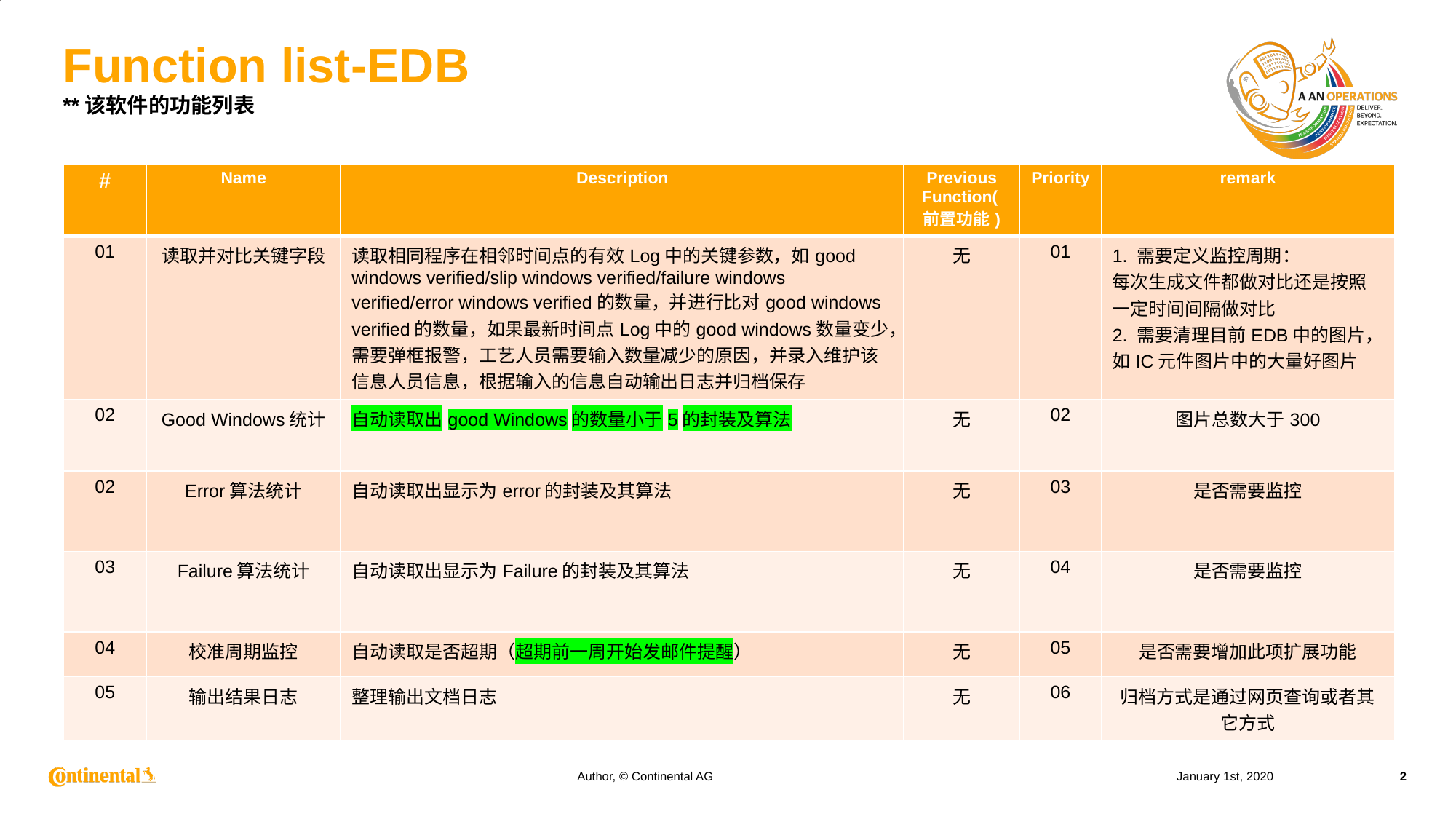

# Function list-EDB **该软件的功能列表
| # | Name | Description | Previous Function(前置功能) | Priority | remark |
| --- | --- | --- | --- | --- | --- |
| 01 | 读取并对比关键字段 | 读取相同程序在相邻时间点的有效Log中的关键参数，如good windows verified/slip windows verified/failure windows verified/error windows verified的数量，并进行比对good windows verified的数量，如果最新时间点Log中的good windows数量变少，需要弹框报警，工艺人员需要输入数量减少的原因，并录入维护该信息人员信息，根据输入的信息自动输出日志并归档保存 | 无 | 01 | 1. 需要定义监控周期： 每次生成文件都做对比还是按照一定时间间隔做对比 2. 需要清理目前EDB中的图片，如IC元件图片中的大量好图片 |
| 02 | Good Windows统计 | 自动读取出good Windows的数量小于5的封装及算法 | 无 | 02 | 图片总数大于300 |
| 02 | Error算法统计 | 自动读取出显示为error的封装及其算法 | 无 | 03 | 是否需要监控 |
| 03 | Failure算法统计 | 自动读取出显示为Failure的封装及其算法 | 无 | 04 | 是否需要监控 |
| 04 | 校准周期监控 | 自动读取是否超期（超期前一周开始发邮件提醒） | 无 | 05 | 是否需要增加此项扩展功能 |
| 05 | 输出结果日志 | 整理输出文档日志 | 无 | 06 | 归档方式是通过网页查询或者其它方式 |
Author, © Continental AG
January 1st, 2020
2